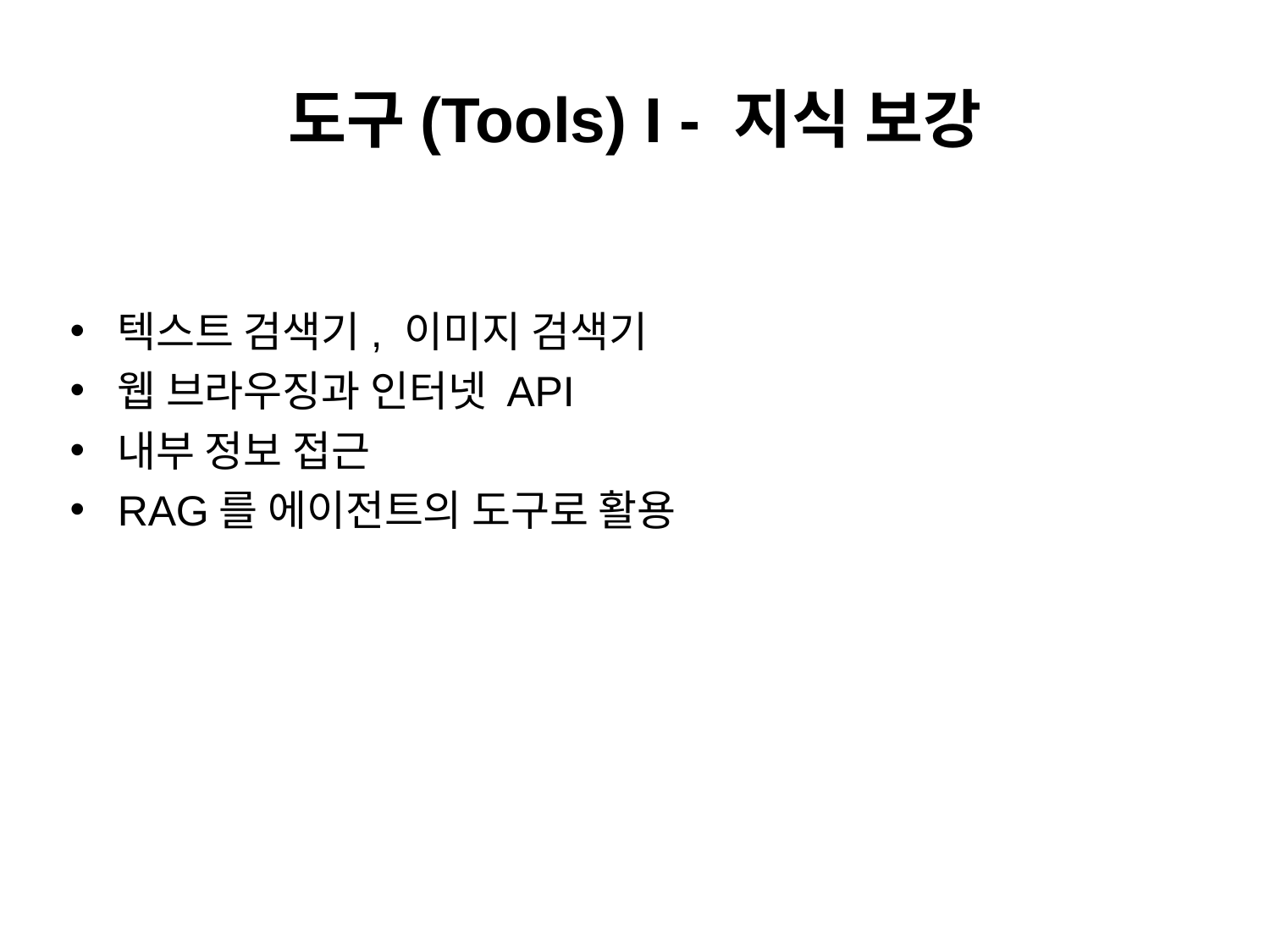

# 도구(Tools) I - 지식 보강

텍스트 검색기, 이미지 검색기
웹 브라우징과 인터넷 API
내부 정보 접근
RAG를 에이전트의 도구로 활용